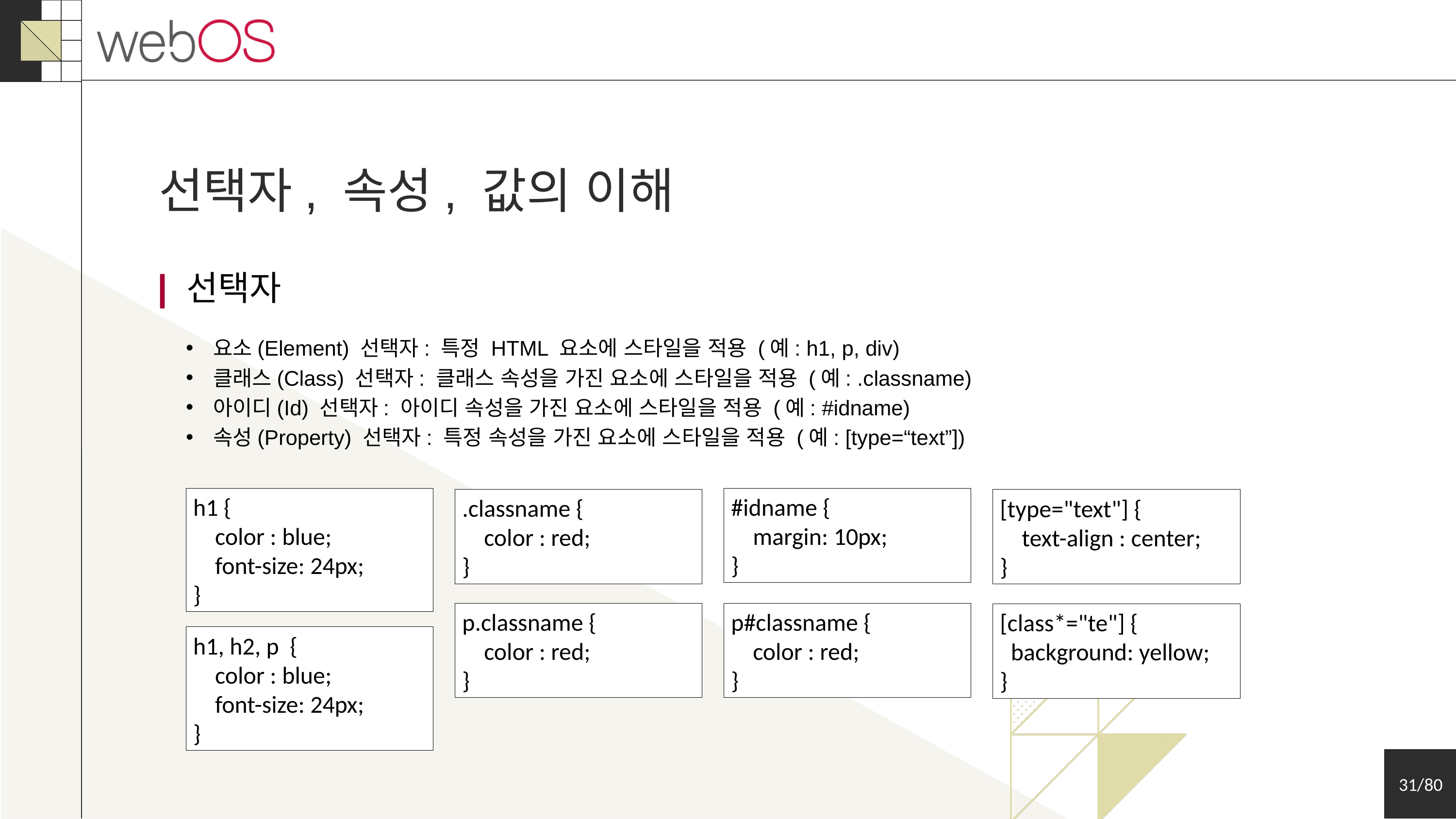

선택자, 속성, 값의 이해
| 선택자
요소(Element) 선택자: 특정 HTML 요소에 스타일을 적용 (예: h1, p, div)
클래스(Class) 선택자: 클래스 속성을 가진 요소에 스타일을 적용 (예: .classname)
아이디(Id) 선택자: 아이디 속성을 가진 요소에 스타일을 적용 (예: #idname)
속성(Property) 선택자: 특정 속성을 가진 요소에 스타일을 적용 (예: [type=“text”])

h1 {
    color : blue;
    font-size: 24px;
}
#idname {
    margin: 10px;
}
.classname {
    color : red;
}
[type="text"] {
    text-align : center;
}
p#classname {
    color : red;
}
p.classname {
    color : red;
}
[class*="te"] {
  background: yellow;
}
h1, h2, p  {
    color : blue;
    font-size: 24px;
}

31/80